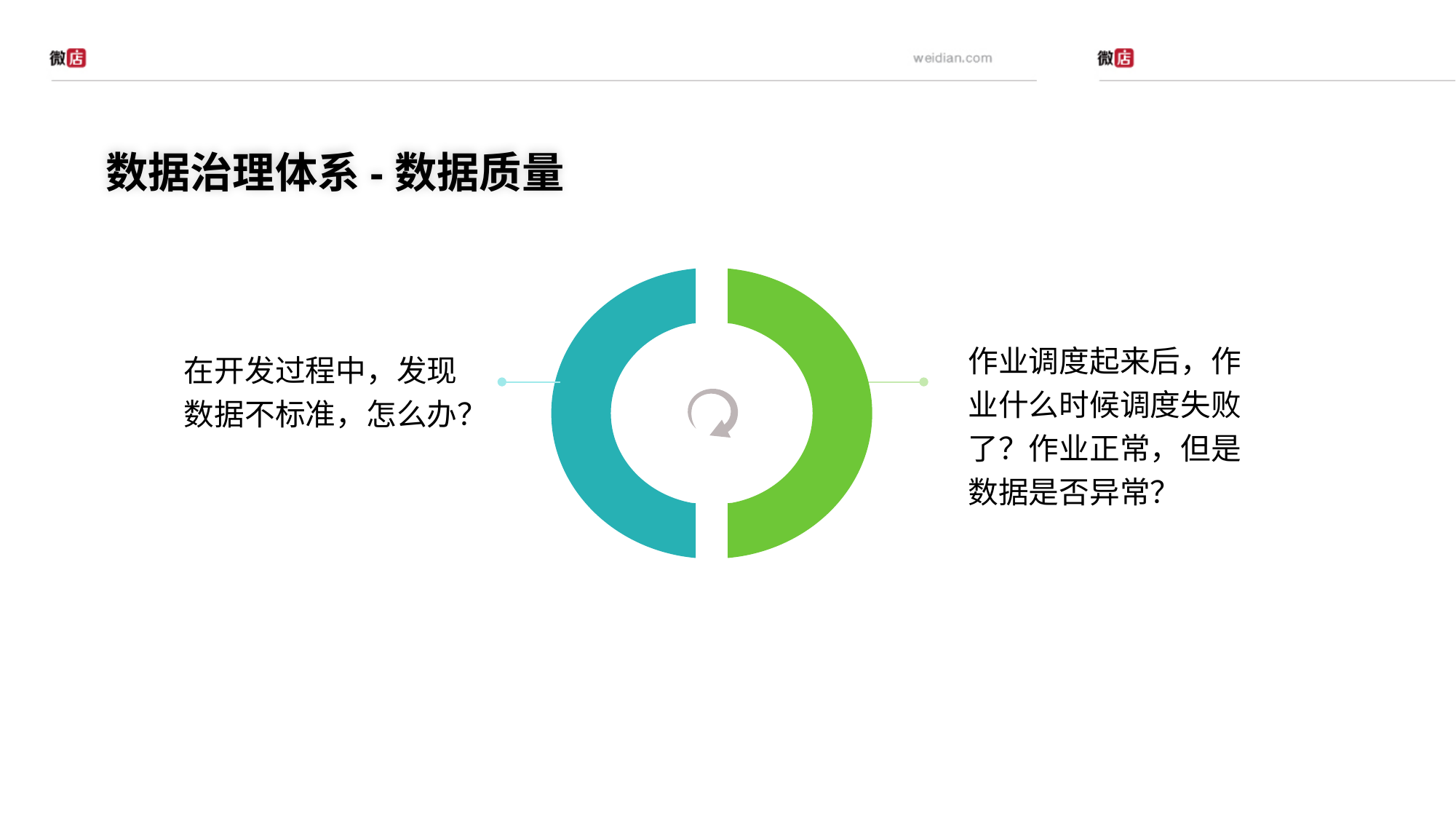

数据治理体系-数据质量

在开发过程中，发现数据不标准，怎么办？

作业调度起来后，作业什么时候调度失败了？作业正常，但是数据是否异常？